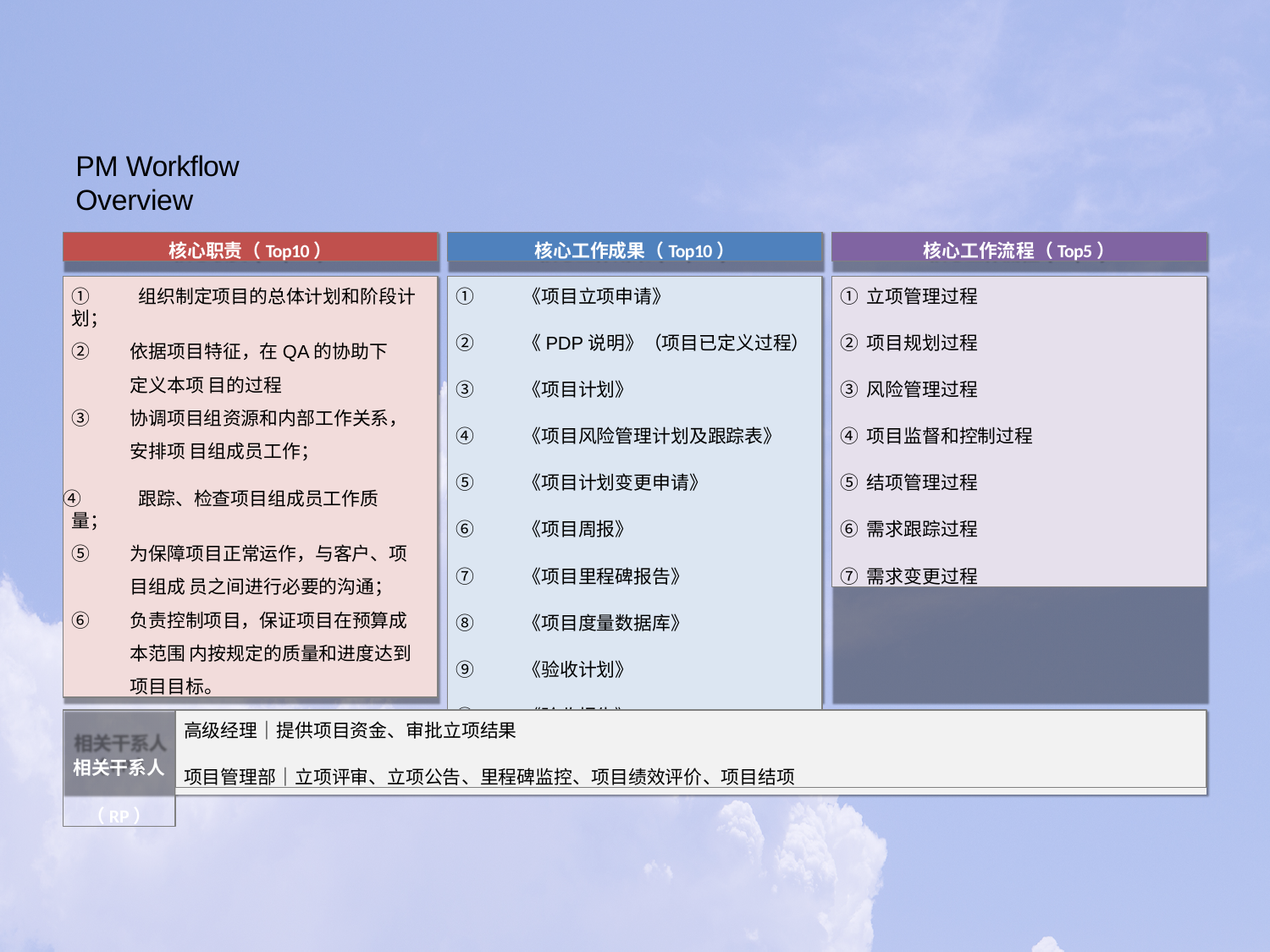

# PM Workflow Overview

核心职责（Top10）
核心工作成果（Top10）
核心工作流程（Top5）

①	组织制定项目的总体计划和阶段计划；
②	依据项目特征，在QA的协助下定义本项 目的过程
③	协调项目组资源和内部工作关系，安排项 目组成员工作；
④	跟踪、检查项目组成员工作质量；
⑤	为保障项目正常运作，与客户、项目组成 员之间进行必要的沟通；
⑥	负责控制项目，保证项目在预算成本范围 内按规定的质量和进度达到项目目标。
①	《项目立项申请》
②	《PDP说明》（项目已定义过程）
③	《项目计划》
④	《项目风险管理计划及跟踪表》
⑤	《项目计划变更申请》
⑥	《项目周报》
⑦	《项目里程碑报告》
⑧	《项目度量数据库》
⑨	《验收计划》
⑩	《验收报告》
11 《结项总结报告》
① 立项管理过程
② 项目规划过程
③ 风险管理过程
④ 项目监督和控制过程
⑤ 结项管理过程
⑥ 需求跟踪过程
⑦ 需求变更过程

相关干系人
（RP）

高级经理｜提供项目资金、审批立项结果
项目管理部｜立项评审、立项公告、里程碑监控、项目绩效评价、项目结项

27